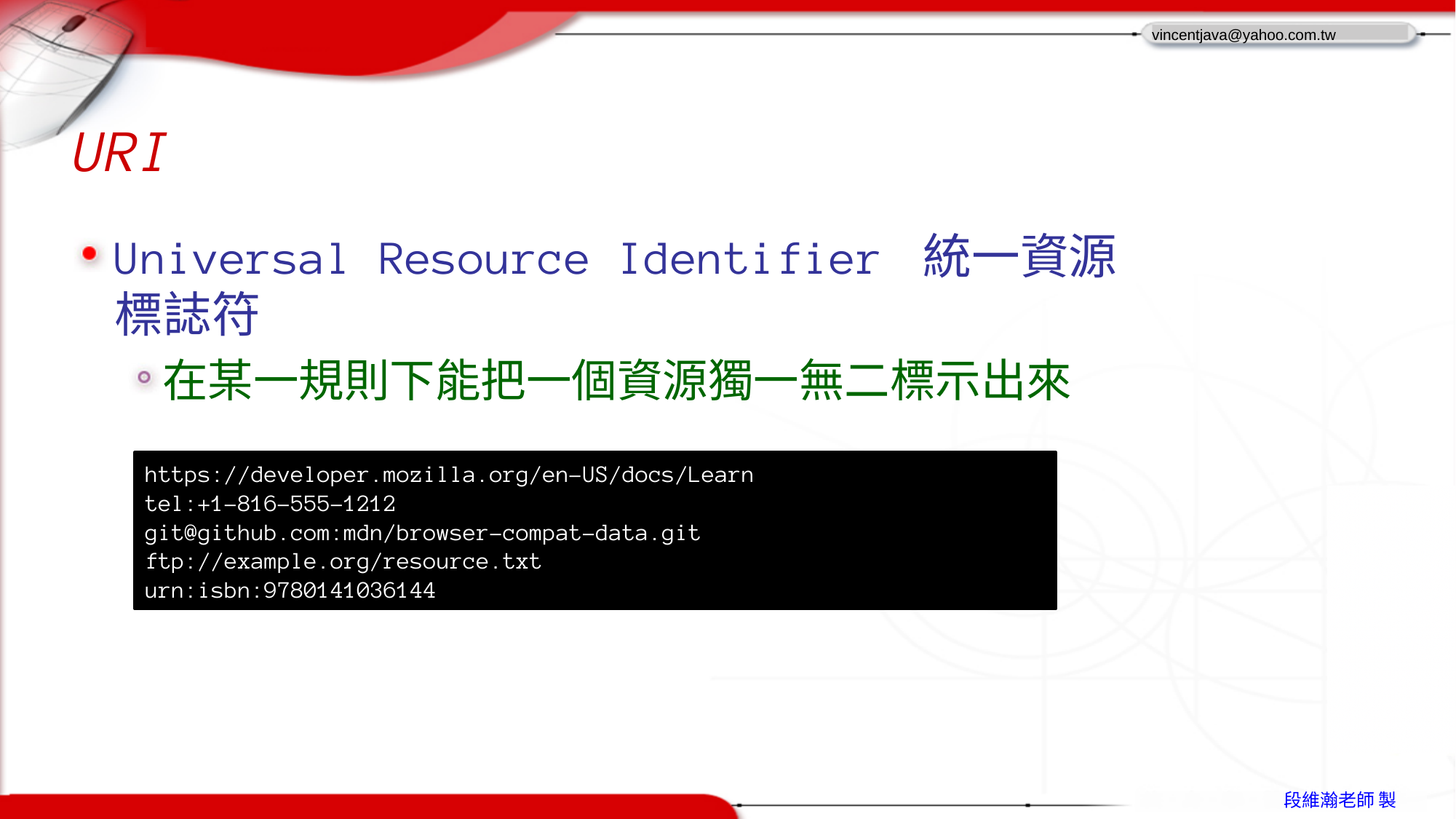

# URI
Universal Resource Identifier 統一資源標誌符
在某一規則下能把一個資源獨一無二標示出來

https://developer.mozilla.org/en-US/docs/Learn
tel:+1-816-555-1212
git@github.com:mdn/browser-compat-data.git ftp://example.org/resource.txt
urn:isbn:9780141036144